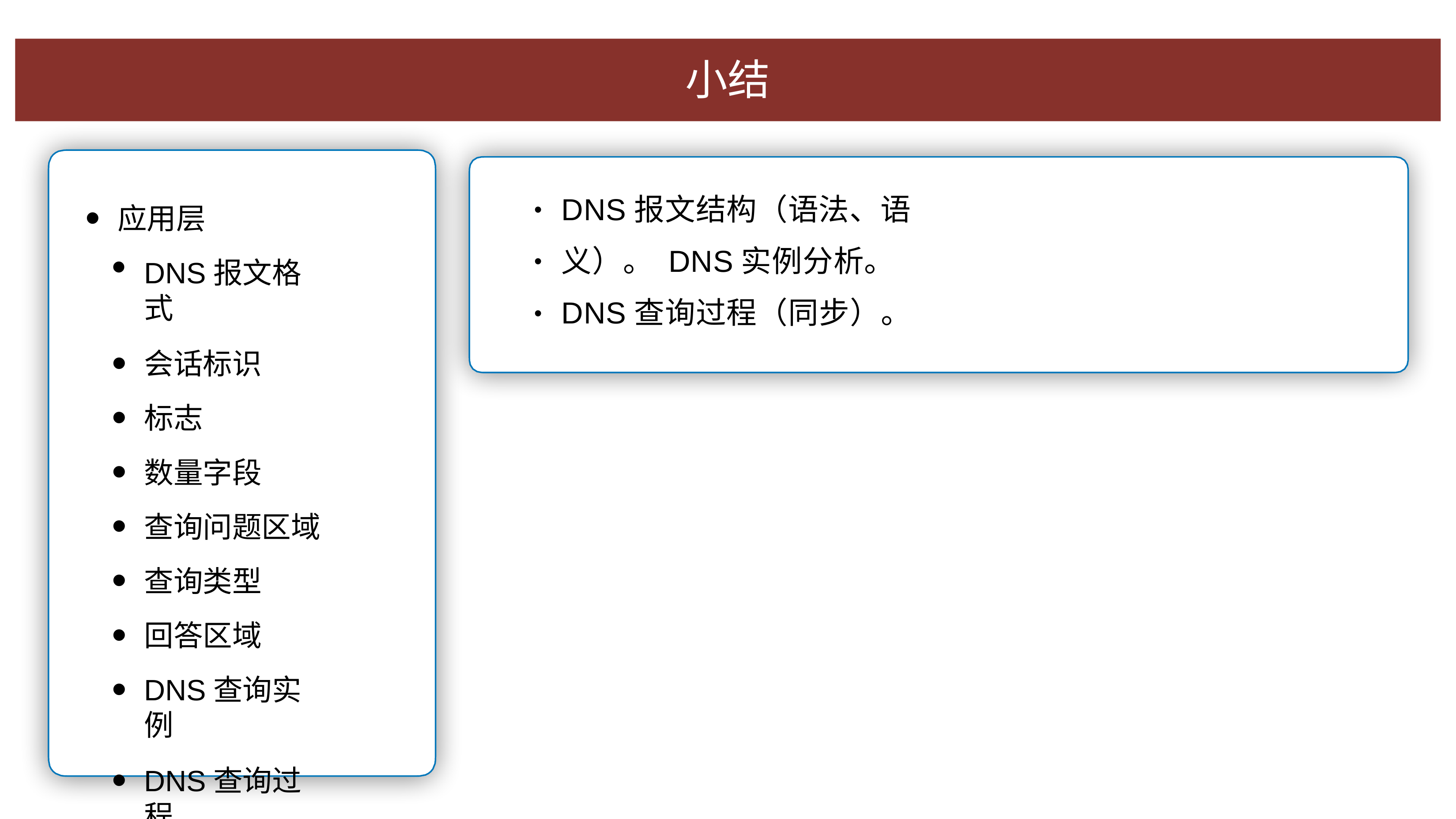

# ⼩结

DNS报⽂结构（语法、语义）。 DNS实例分析。
DNS查询过程（同步）。
•
应⽤层
DNS报⽂格式
会话标识
标志
数量字段
查询问题区域
查询类型
回答区域
DNS查询实例
DNS查询过程
•
•